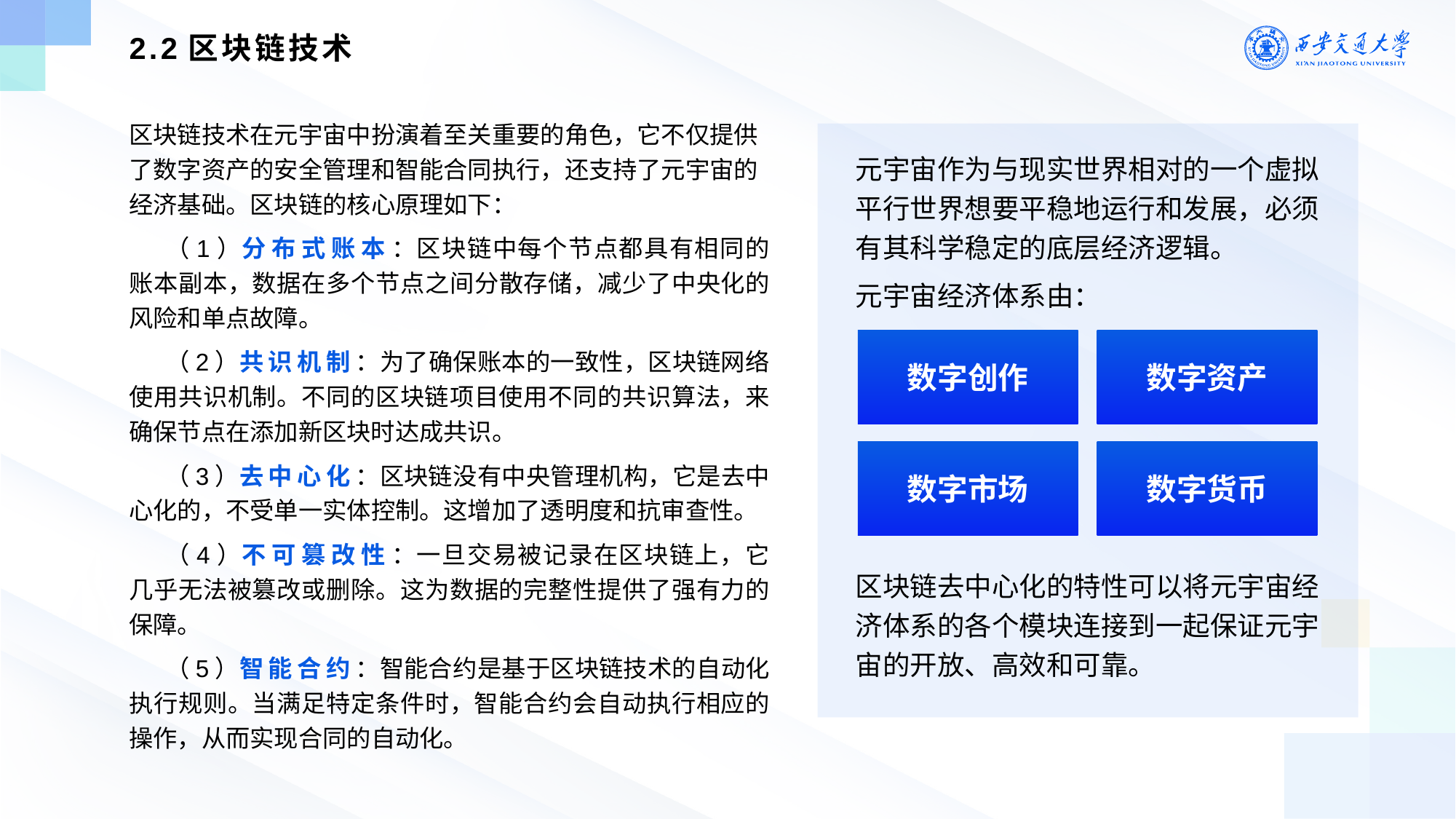

2.2区块链技术
区块链技术在元宇宙中扮演着至关重要的角色，它不仅提供了数字资产的安全管理和智能合同执行，还支持了元宇宙的经济基础。区块链的核心原理如下：
（1）分布式账本：区块链中每个节点都具有相同的账本副本，数据在多个节点之间分散存储，减少了中央化的风险和单点故障。
（2）共识机制：为了确保账本的一致性，区块链网络使用共识机制。不同的区块链项目使用不同的共识算法，来确保节点在添加新区块时达成共识。
（3）去中心化：区块链没有中央管理机构，它是去中心化的，不受单一实体控制。这增加了透明度和抗审查性。
（4）不可篡改性：一旦交易被记录在区块链上，它几乎无法被篡改或删除。这为数据的完整性提供了强有力的保障。
（5）智能合约：智能合约是基于区块链技术的自动化执行规则。当满足特定条件时，智能合约会自动执行相应的操作，从而实现合同的自动化。

元宇宙作为与现实世界相对的一个虚拟平行世界想要平稳地运行和发展，必须有其科学稳定的底层经济逻辑。
元宇宙经济体系由：

区块链去中心化的特性可以将元宇宙经济体系的各个模块连接到一起保证元宇宙的开放、高效和可靠。
数字创作
数字资产
数字市场
数字货币